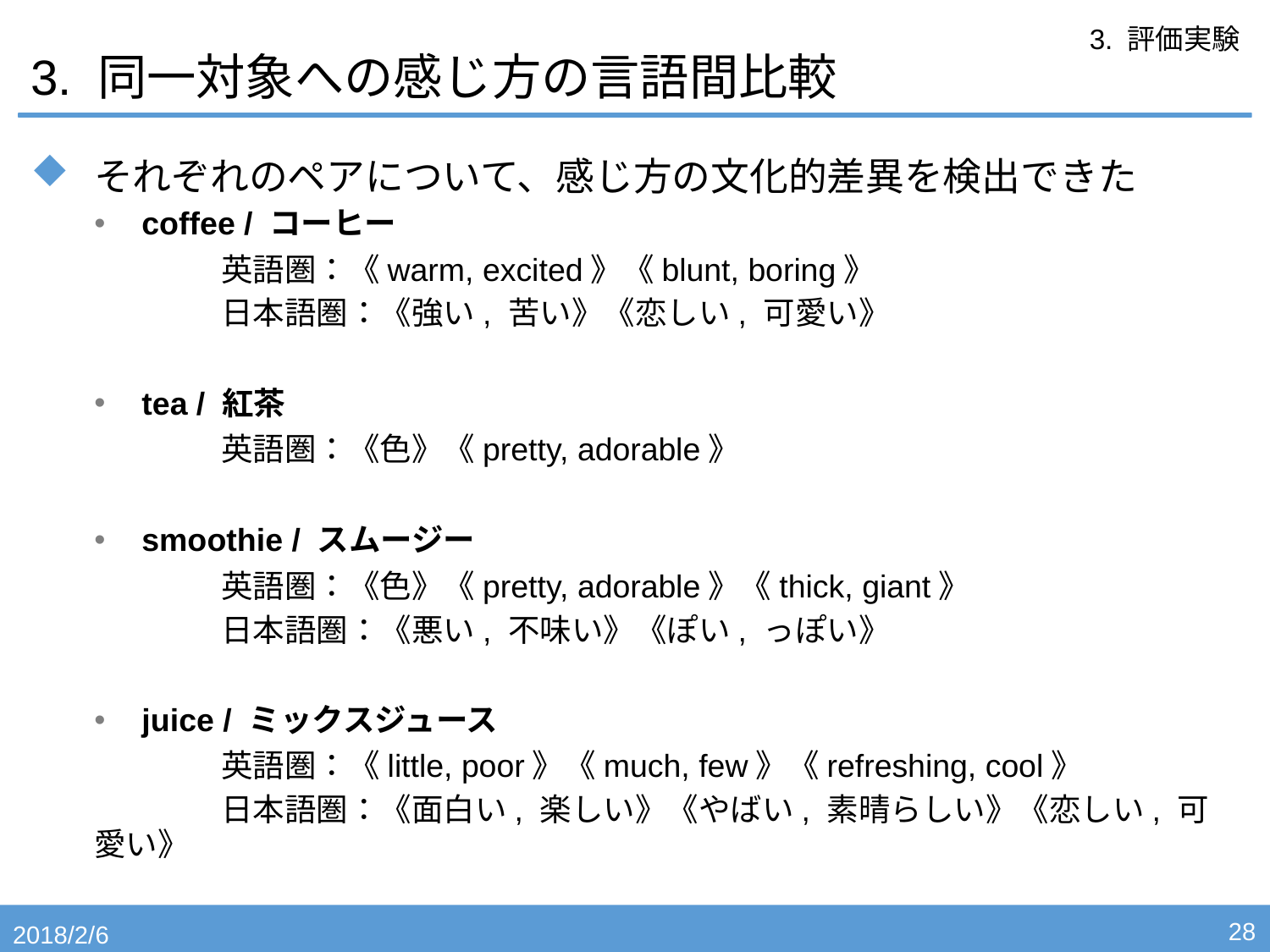

# 3. 同一対象への感じ方の言語間比較
3. 評価実験
それぞれのペアについて、感じ方の文化的差異を検出できた
coffee / コーヒー
	英語圏：《warm, excited》《blunt, boring》
	日本語圏：《強い, 苦い》《恋しい, 可愛い》

tea / 紅茶
	英語圏：《色》《pretty, adorable》

smoothie / スムージー
	英語圏：《色》《pretty, adorable》《thick, giant》
	日本語圏：《悪い, 不味い》《ぽい, っぽい》

juice / ミックスジュース
	英語圏：《little, poor》《much, few》《refreshing, cool》
	日本語圏：《面白い, 楽しい》《やばい, 素晴らしい》《恋しい, 可愛い》

2018/2/6
28